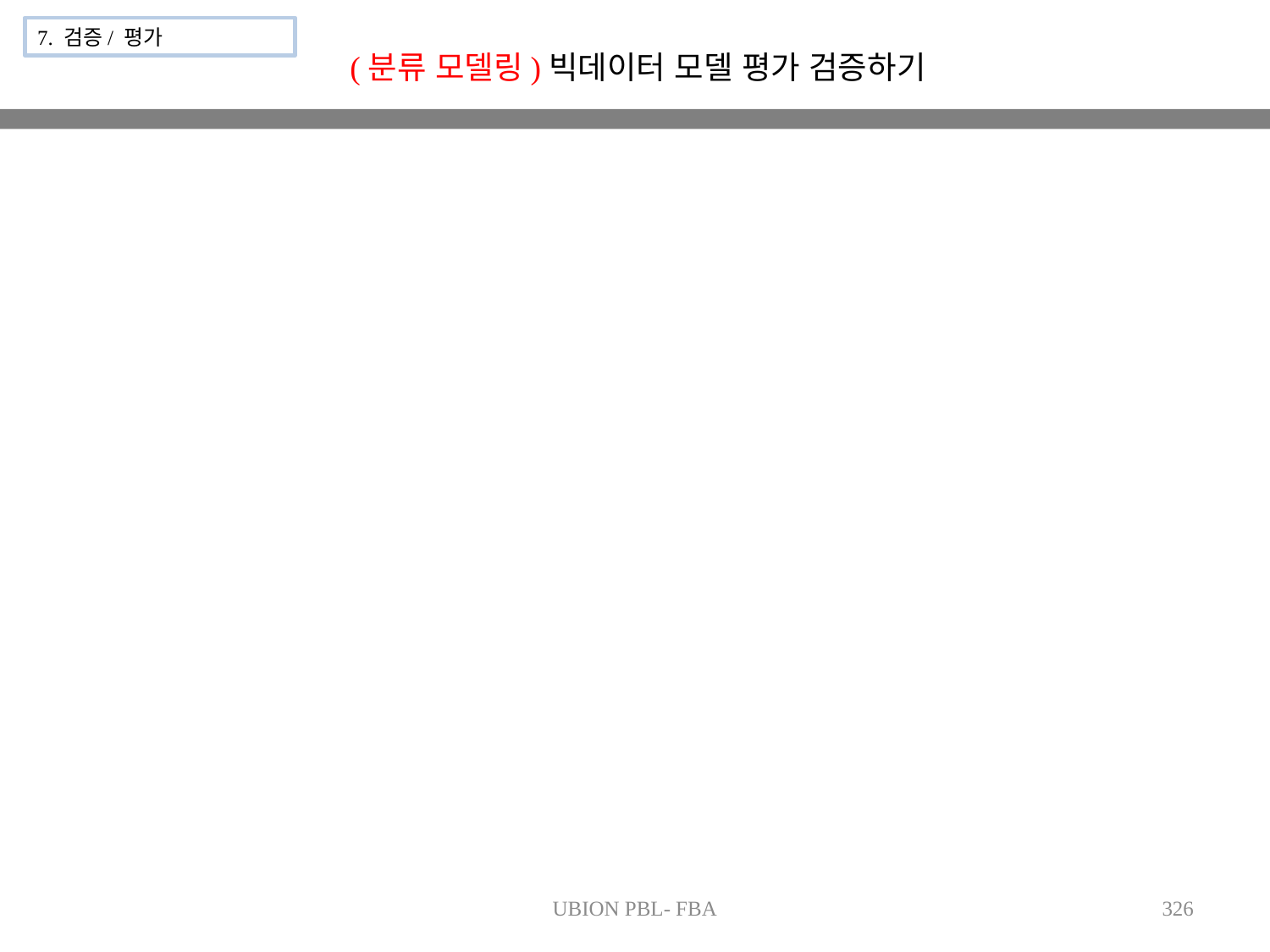

7. 검증/ 평가
(분류 모델링)빅데이터 모델 평가 검증하기

UBION PBL- FBA
326